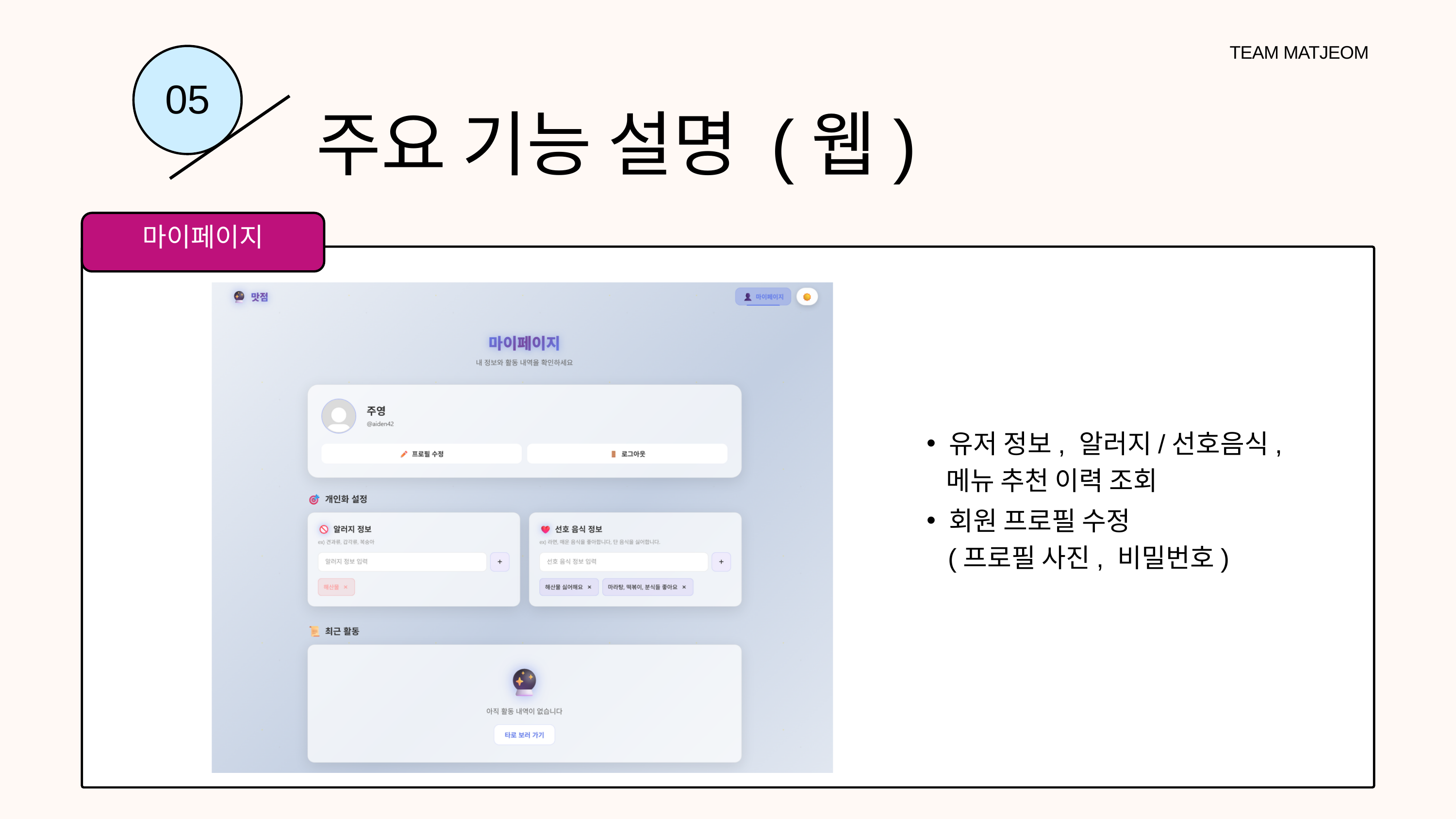

TEAM MATJEOM

05

주요 기능 설명 (웹)

마이페이지

유저 정보, 알러지/선호음식,
      메뉴 추천 이력 조회
회원 프로필 수정
      (프로필 사진, 비밀번호)